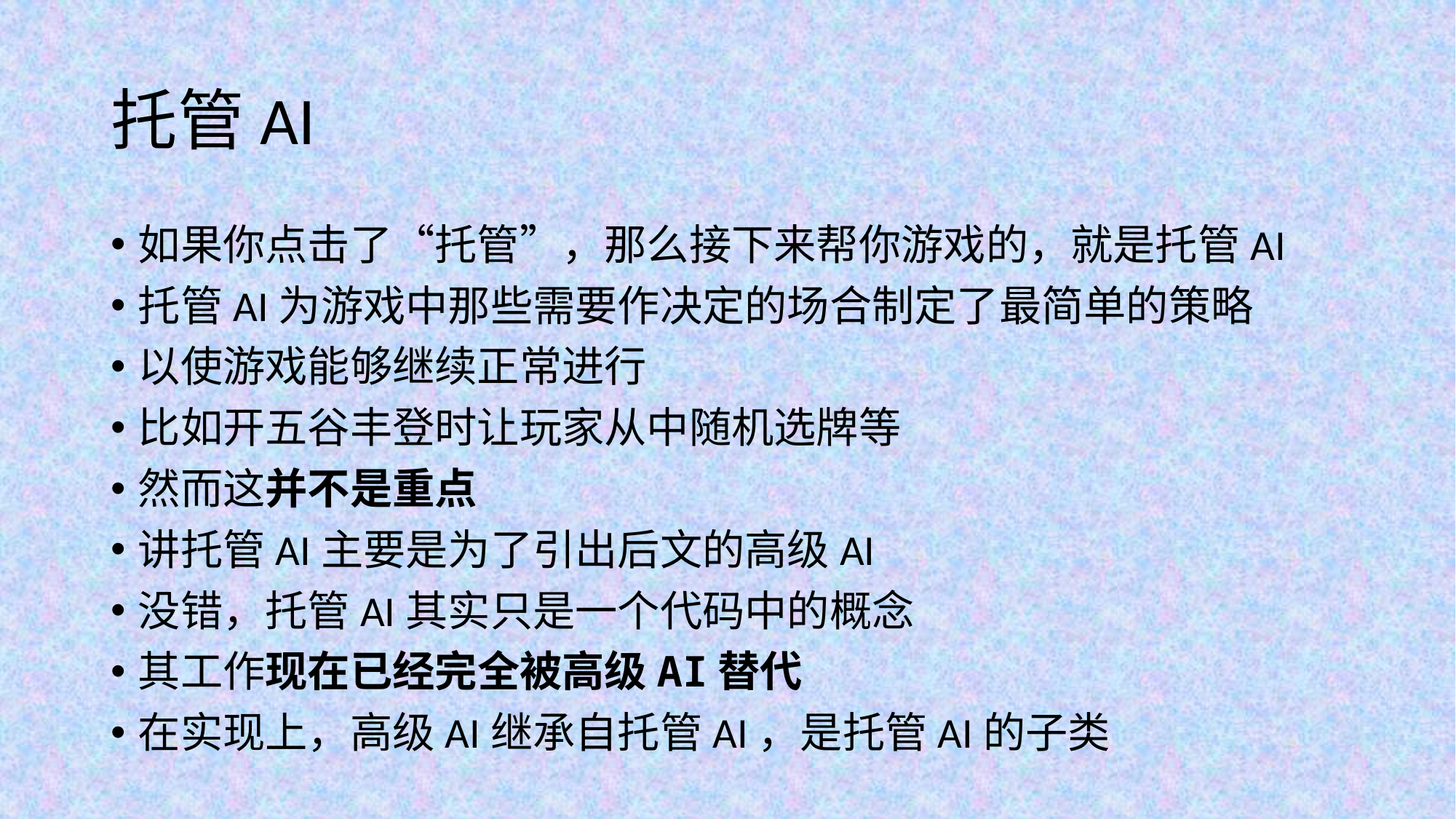

# 托管AI
如果你点击了“托管”，那么接下来帮你游戏的，就是托管AI
托管AI为游戏中那些需要作决定的场合制定了最简单的策略
以使游戏能够继续正常进行
比如开五谷丰登时让玩家从中随机选牌等
然而这并不是重点
讲托管AI主要是为了引出后文的高级AI
没错，托管AI其实只是一个代码中的概念
其工作现在已经完全被高级AI替代
在实现上，高级AI继承自托管AI，是托管AI的子类